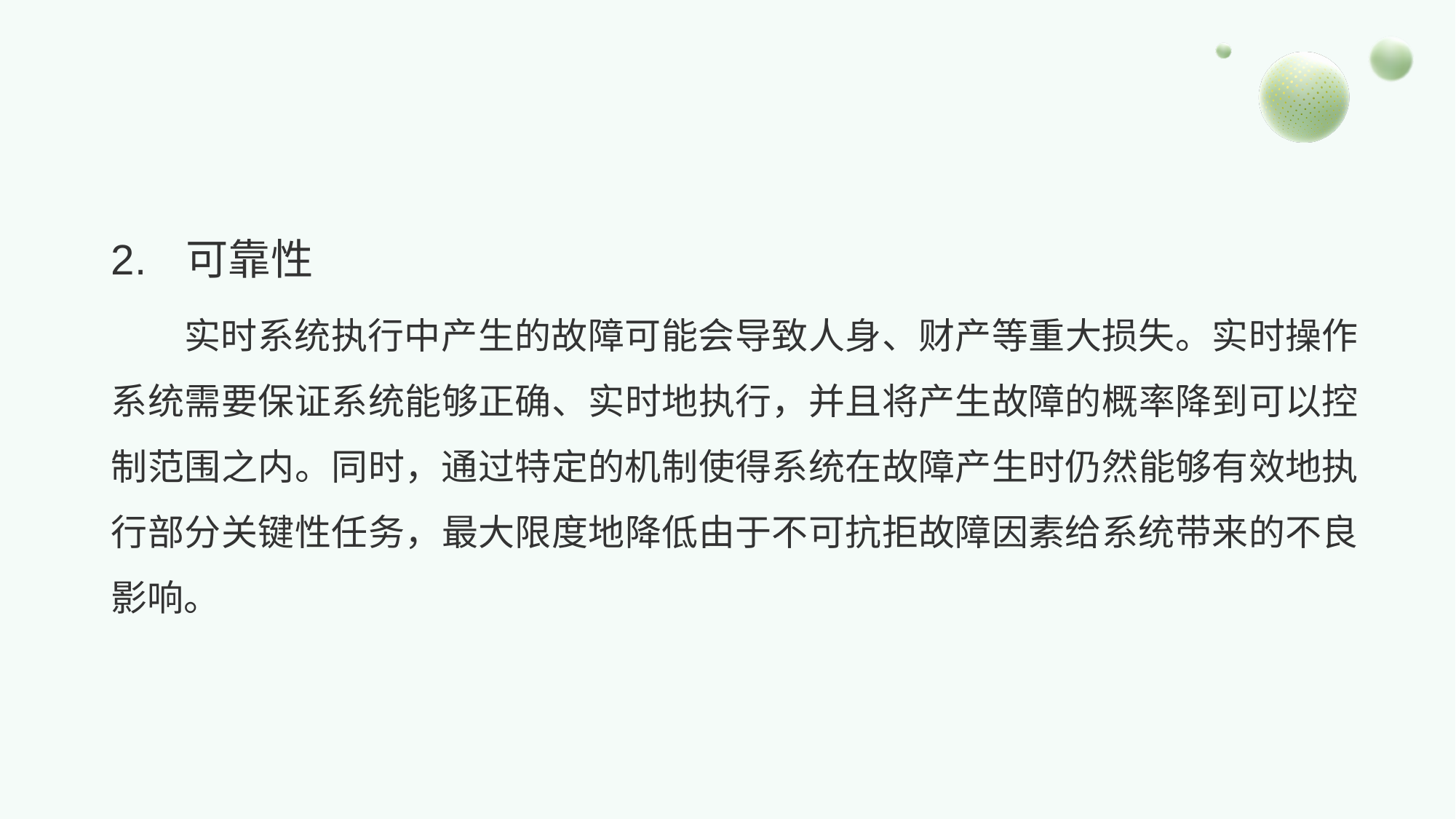

2.	  可靠性
实时系统执行中产生的故障可能会导致人身、财产等重大损失。实时操作系统需要保证系统能够正确、实时地执行，并且将产生故障的概率降到可以控制范围之内。同时，通过特定的机制使得系统在故障产生时仍然能够有效地执行部分关键性任务，最大限度地降低由于不可抗拒故障因素给系统带来的不良影响。